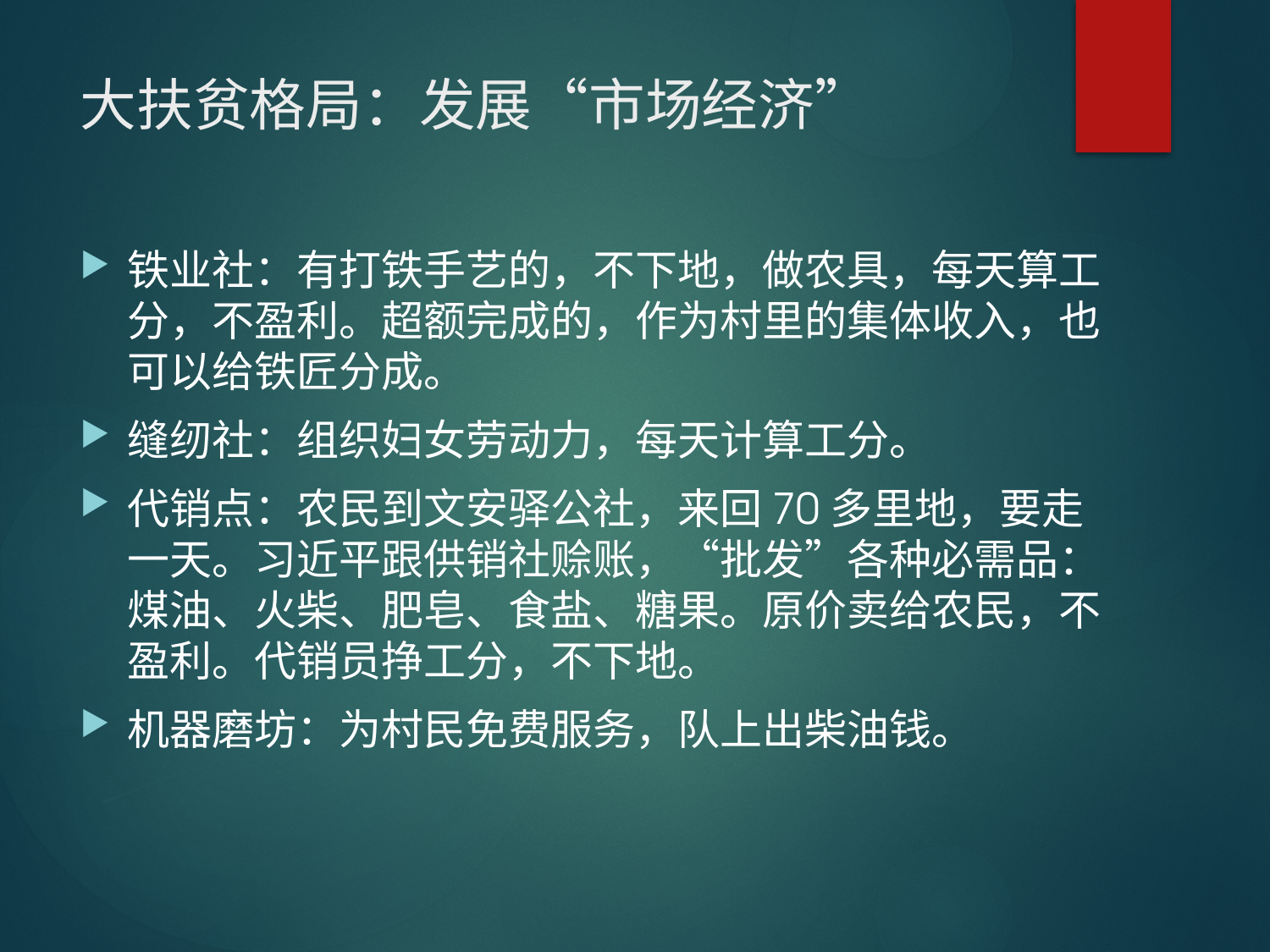

# 大扶贫格局：发展“市场经济”
铁业社：有打铁手艺的，不下地，做农具，每天算工分，不盈利。超额完成的，作为村里的集体收入，也可以给铁匠分成。
缝纫社：组织妇女劳动力，每天计算工分。
代销点：农民到文安驿公社，来回70多里地，要走一天。习近平跟供销社赊账，“批发”各种必需品：煤油、火柴、肥皂、食盐、糖果。原价卖给农民，不盈利。代销员挣工分，不下地。
机器磨坊：为村民免费服务，队上出柴油钱。